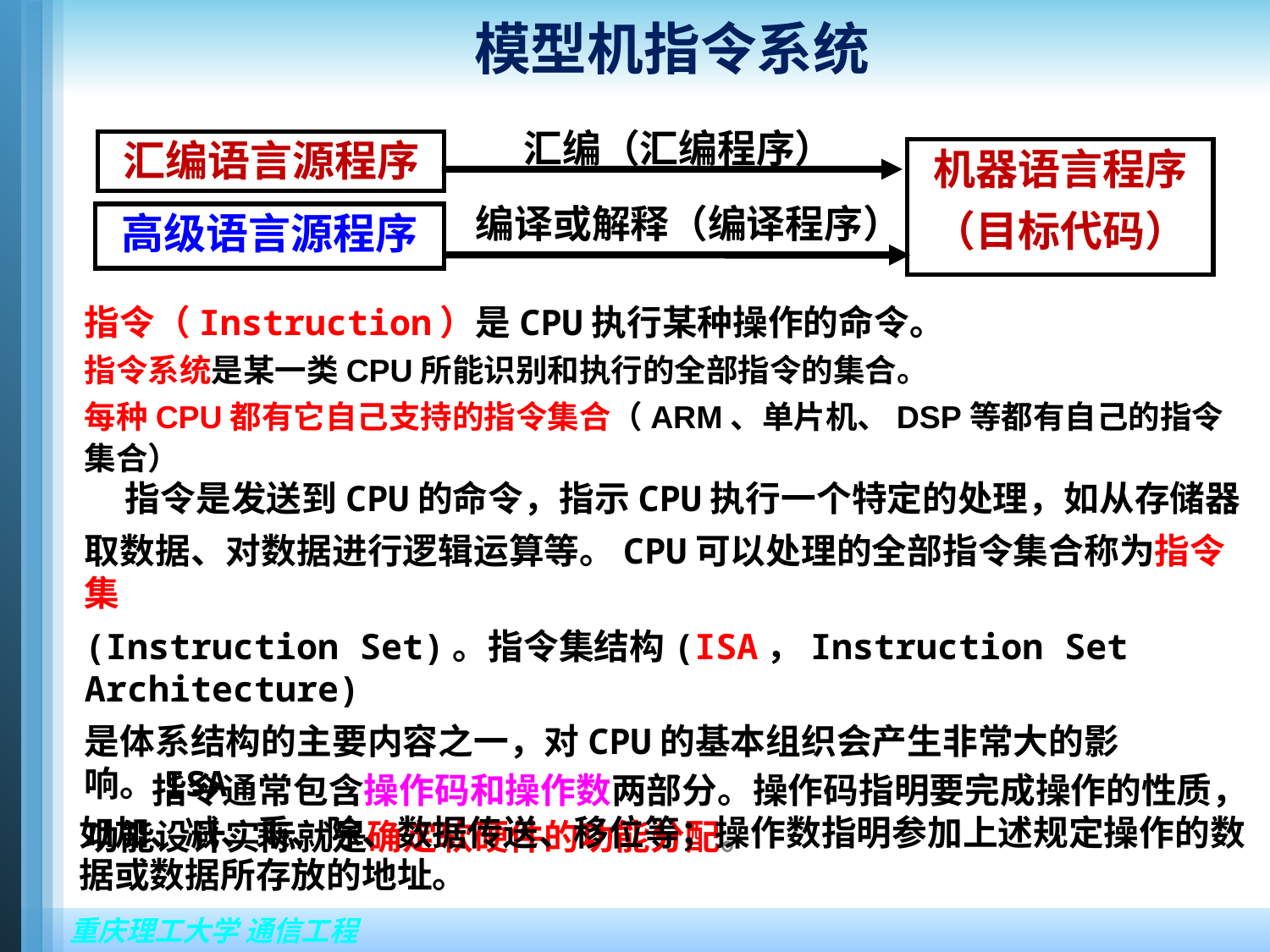

# 模型机指令系统
汇编（汇编程序）
汇编语言源程序
机器语言程序
（目标代码）

编译或解释（编译程序）
高级语言源程序

指令（Instruction）是CPU执行某种操作的命令。
指令系统是某一类CPU所能识别和执行的全部指令的集合。
每种CPU都有它自己支持的指令集合（ARM、单片机、DSP等都有自己的指令集合）
    指令是发送到CPU的命令，指示CPU执行一个特定的处理，如从存储器
取数据、对数据进行逻辑运算等。CPU可以处理的全部指令集合称为指令集
(Instruction Set)。指令集结构(ISA，Instruction Set Architecture)
是体系结构的主要内容之一，对CPU的基本组织会产生非常大的影响。ISA
功能设计实际就是确定软硬件的功能分配。
        指令通常包含操作码和操作数两部分。操作码指明要完成操作的性质，如加、减、乘、除、数据传送、移位等；操作数指明参加上述规定操作的数据或数据所存放的地址。